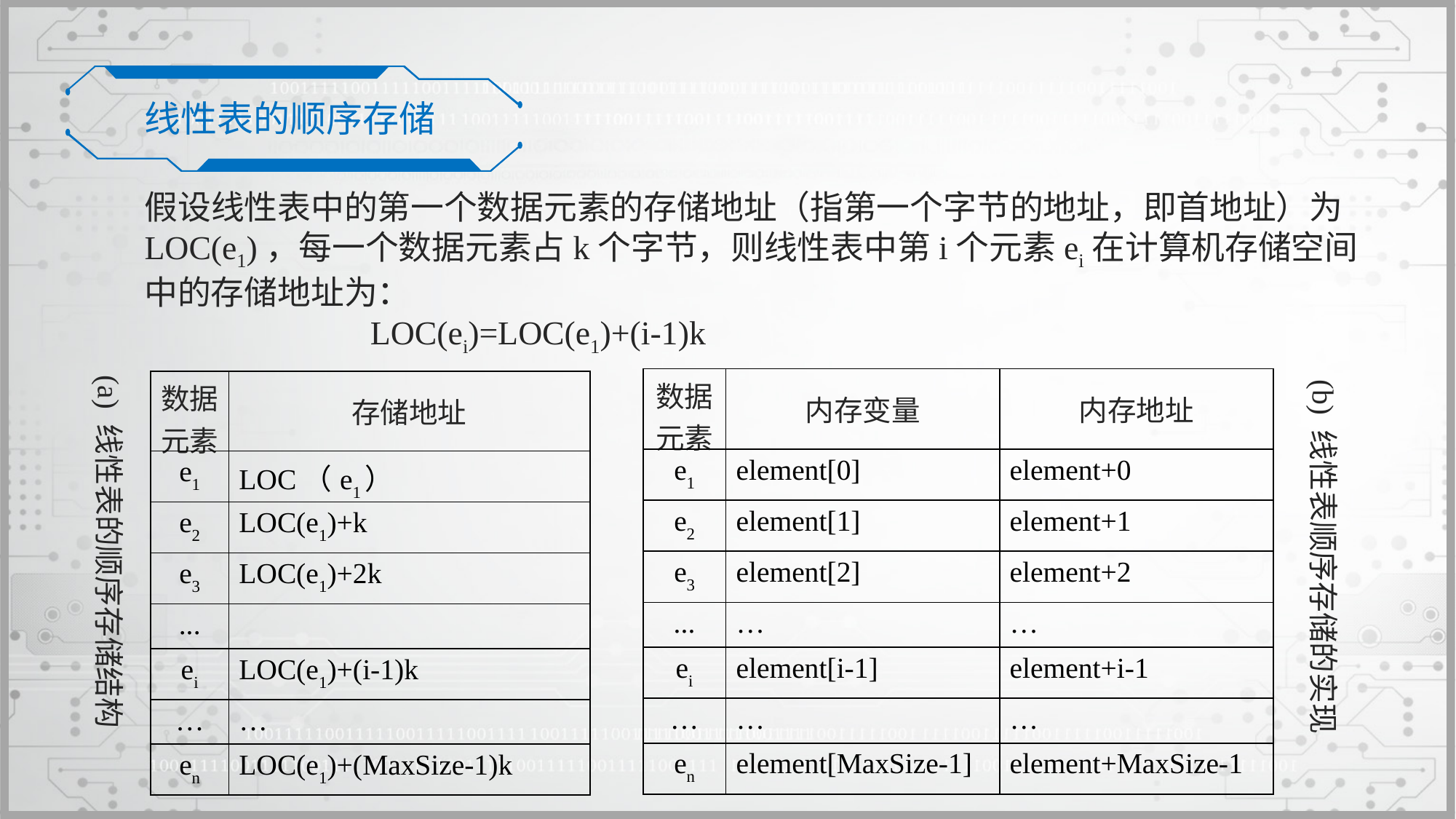

线性表的顺序存储
假设线性表中的第一个数据元素的存储地址（指第一个字节的地址，即首地址）为 LOC(e1)，每一个数据元素占k个字节，则线性表中第i个元素ei在计算机存储空间中的存储地址为：
                           LOC(ei)=LOC(e1)+(i-1)k
(a) 线性表的顺序存储结构
| 数据元素 | 内存变量 | 内存地址 |
| --- | --- | --- |
| e1 | element[0] | element+0 |
| e2 | element[1] | element+1 |
| e3 | element[2] | element+2 |
| ... | … | … |
| ei | element[i-1] | element+i-1 |
| … | … | … |
| en | element[MaxSize-1] | element+MaxSize-1 |
(b) 线性表顺序存储的实现
| 数据元素 | 存储地址 |
| --- | --- |
| e1 | LOC（e1） |
| e2 | LOC(e1)+k |
| e3 | LOC(e1)+2k |
| ... |  |
| ei | LOC(e1)+(i-1)k |
| … | … |
| en | LOC(e1)+(MaxSize-1)k |